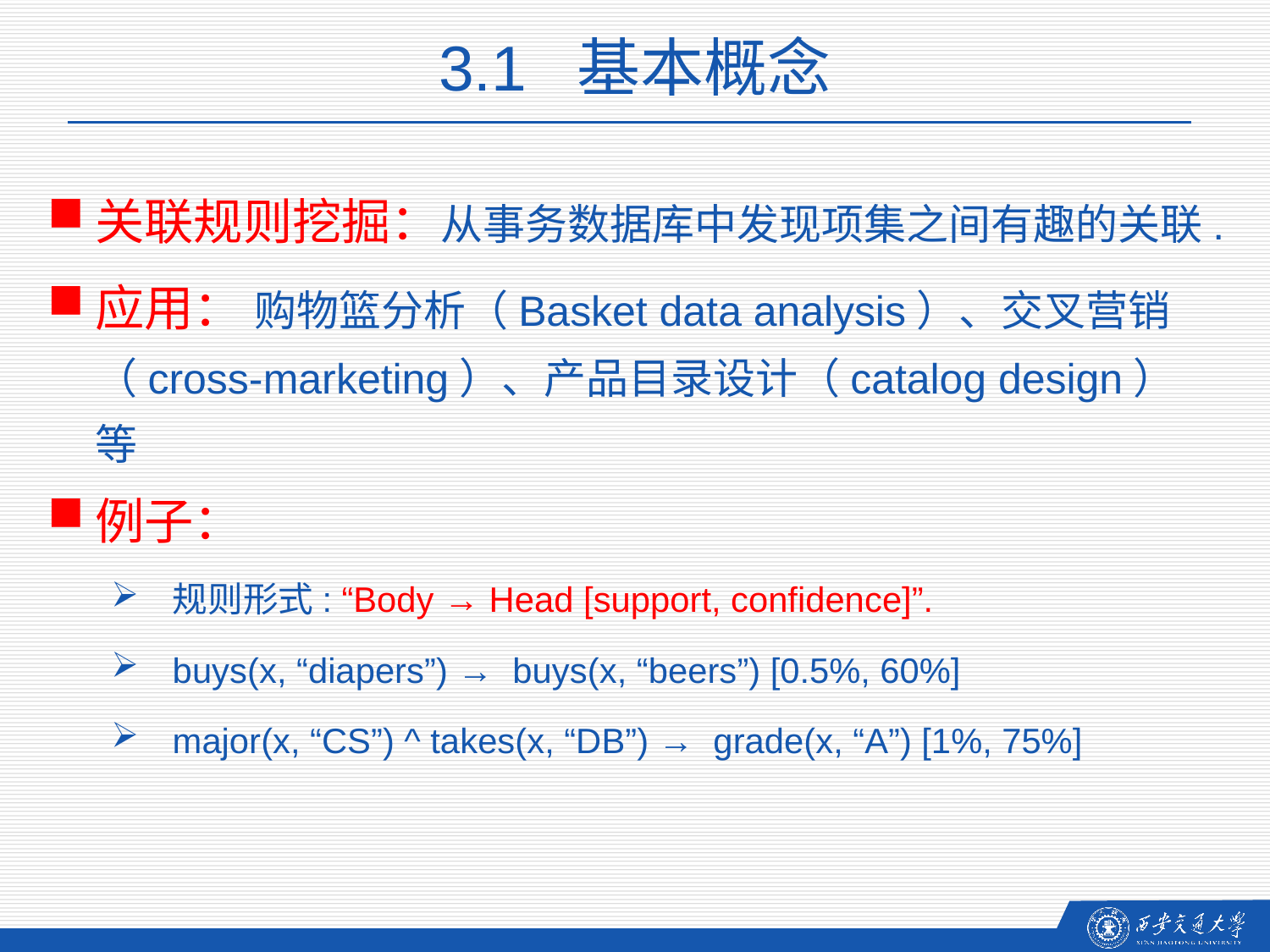

3.1  基本概念
关联规则挖掘：从事务数据库中发现项集之间有趣的关联.
应用： 购物篮分析（Basket data analysis）、交叉营销（cross-marketing）、产品目录设计（catalog design）等
例子：
规则形式: “Body → Head [support, confidence]”.
buys(x, “diapers”) →  buys(x, “beers”) [0.5%, 60%]
major(x, “CS”) ^ takes(x, “DB”) →  grade(x, “A”) [1%, 75%]